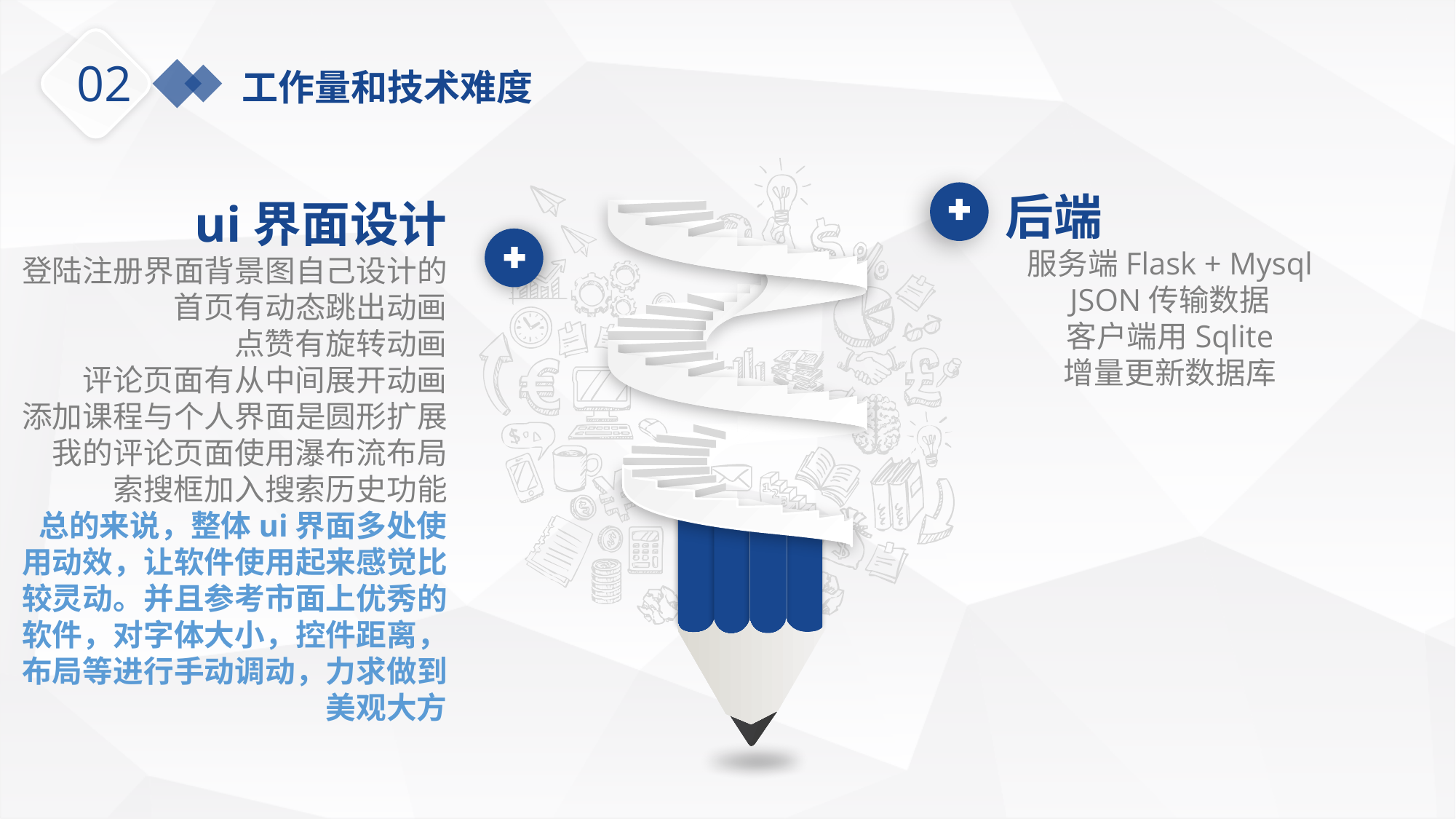

02
工作量和技术难度

后端
服务端Flask + Mysql
JSON传输数据
客户端用Sqlite
增量更新数据库

ui界面设计
登陆注册界面背景图自己设计的
首页有动态跳出动画
点赞有旋转动画
评论页面有从中间展开动画
添加课程与个人界面是圆形扩展
我的评论页面使用瀑布流布局
索搜框加入搜索历史功能
总的来说，整体ui界面多处使用动效，让软件使用起来感觉比较灵动。并且参考市面上优秀的软件，对字体大小，控件距离，布局等进行手动调动，力求做到美观大方